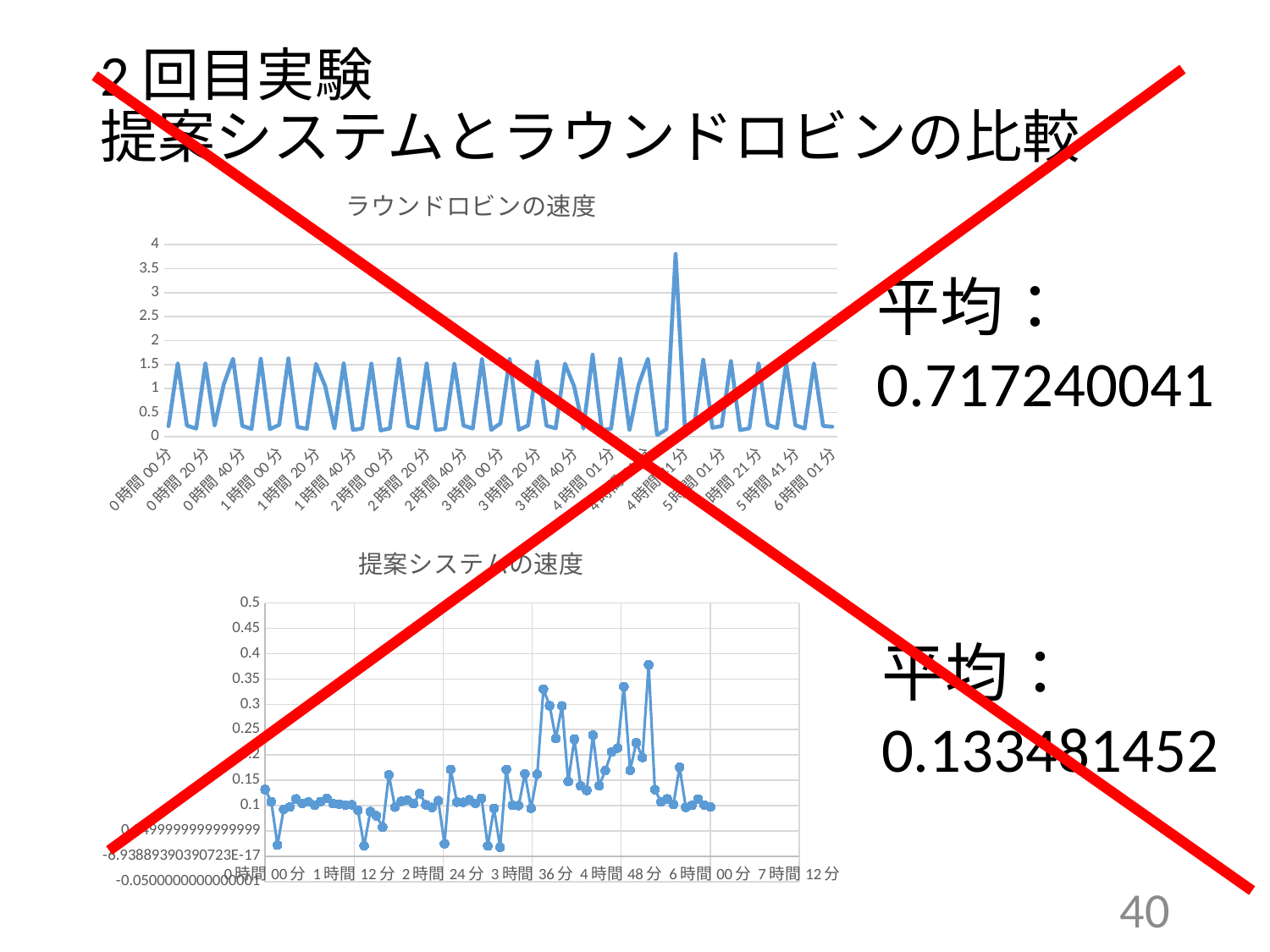

# 2回目実験 提案システムとラウンドロビンの比較

### Chart: ラウンドロビンの速度

| Category | 速度 |
|---|---|
| 0 | 0.217523 |
| 3.4904282438219525E-3 | 1.524769 |
| 6.9827546321903355E-3 | 0.226905 |
| 1.045820602303138E-2 | 0.164711 |
| 1.3948622683528811E-2 | 1.526544 |
| 1.7441018520912621E-2 | 0.229531 |
| 2.0927129633491859E-2 | 1.092443 |
| 2.4418738430540543E-2 | 1.619882 |
| 2.7911099539778661E-2 | 0.222652 |
| 3.1386562499392312E-2 | 0.158332 |
| 3.4878171296440996E-2 | 1.620419 |
| 3.8369942129065748E-2 | 0.154762 |
| 4.1846215281111654E-2 | 0.240777 |
| 4.5339166666963138E-2 | 1.628586 |
| 4.8831145832082257E-2 | 0.196257 |
| 5.2306620375020429E-2 | 0.161702 |
| 5.5797025466745254E-2 | 1.513809 |
| 5.9298865744494833E-2 | 1.045837 |
| 6.2774363424978219E-2 | 0.167725 |
| 6.6264745371881872E-2 | 1.522876 |
| 6.975587963097496E-2 | 0.136494 |
| 7.323138888750691E-2 | 0.167502 |
| 7.6721782410459127E-2 | 1.520132 |
| 8.021290509350365E-2 | 0.128002 |
| 8.36884143500356E-2 | 0.167535 |
| 8.7180000002263114E-2 | 1.620878 |
| 9.0672372687549796E-2 | 0.221867 |
| 9.414782407839084E-2 | 0.169359 |
| 9.7638252314936835E-2 | 1.521133 |
| 0.10112943287094822 | 0.134022 |
| 0.10460489583783783 | 0.16341 |
| 0.10809530092956265 | 1.520618 |
| 0.11158767361484934 | 0.227359 |
| 0.11506318287138129 | 0.166191 |
| 0.11855471065064194 | 1.613203 |
| 0.12204587963060476 | 0.138113 |
| 0.1255226736102486 | 0.272536 |
| 0.12901417824468808 | 1.614583 |
| 0.13250530092773261 | 0.138748 |
| 0.13598258102138061 | 0.229806 |
| 0.13947482639196096 | 1.562913 |
| 0.14296715278032934 | 0.224763 |
| 0.14644263889204012 | 0.170076 |
| 0.14993299768684665 | 1.520303 |
| 0.1534348611094174 | 1.045144 |
| 0.15691062500263797 | 0.165692 |
| 0.16040317129954929 | 1.705779 |
| 0.16389428240654524 | 0.132859 |
| 0.16736975694948342 | 0.161622 |
| 0.17086133101838641 | 1.620482 |
| 0.17435249999834923 | 0.133876 |
| 0.1778386805599439 | 1.084372 |
| 0.18133025462884689 | 1.618706 |
| 0.18486548610962927 | 0.029914 |
| 0.18834075231279712 | 0.152457 |
| 0.1918583680599113 | 3.807812 |
| 0.19535085648385575 | 0.212829 |
| 0.19882678240537643 | 0.203448 |
| 0.20231954861083068 | 1.600541 |
| 0.20581136574037373 | 0.182058 |
| 0.20928859953710344 | 0.217943 |
| 0.21277962963358732 | 1.572996 |
| 0.21627081018959871 | 0.134388 |
| 0.21974626157316379 | 0.170748 |
| 0.22323804398183711 | 1.527859 |
| 0.22673019675858086 | 0.244218 |
| 0.23020571759116137 | 0.174086 |
| 0.2336961689798045 | 1.524536 |
| 0.23718847222335171 | 0.235427 |
| 0.24066393519024132 | 0.166124 |
| 0.24415561342902947 | 1.523266 |
| 0.24764785879960982 | 0.220045 |
| 0.25112364583765157 | 0.203708 |
平均：0.717240041

### Chart: 提案システムの速度

| Category | 速度 |
|---|---|
平均：0.133481452
40